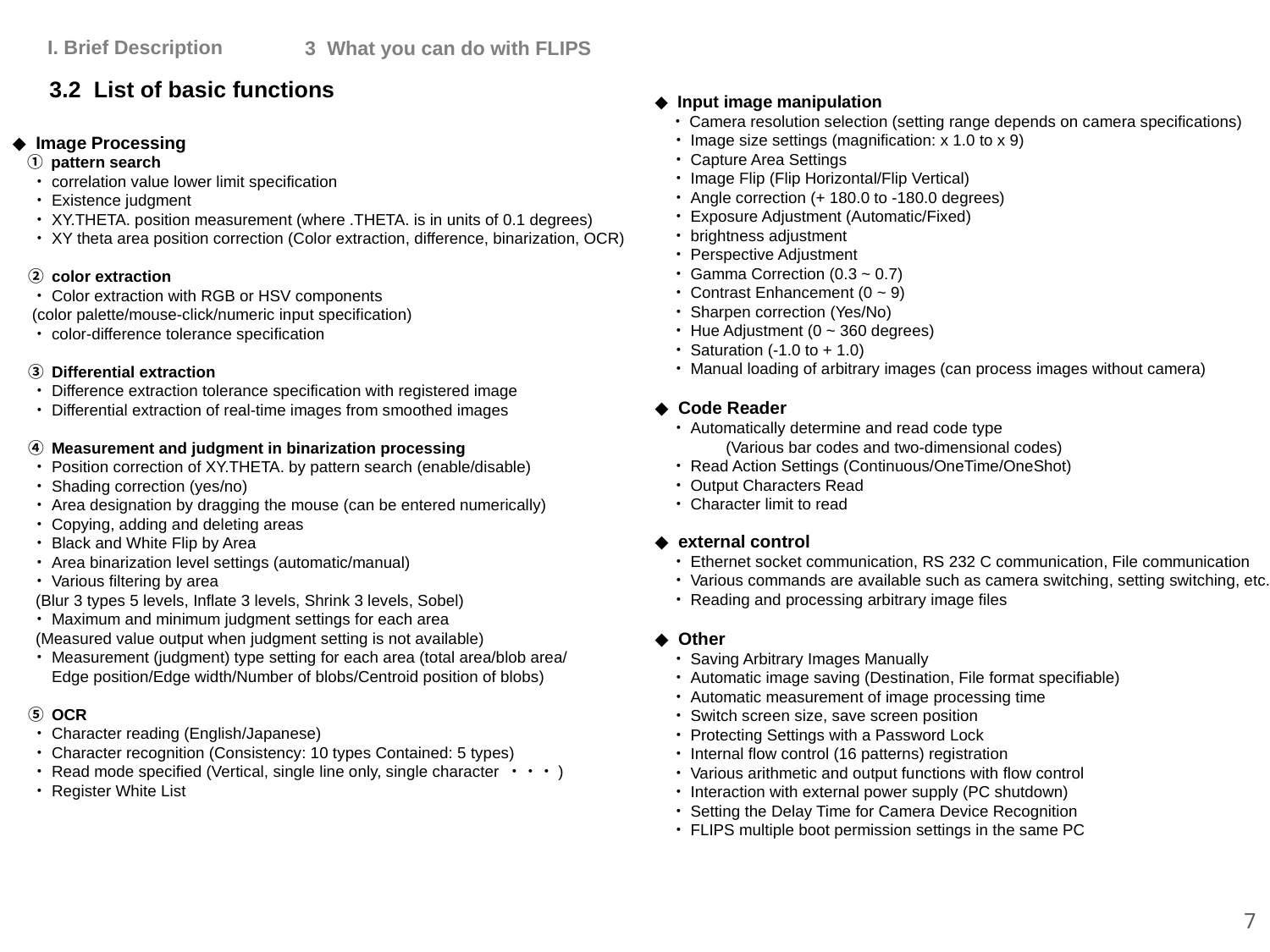

I. Brief Description
3  What you can do with FLIPS
3.2  List of basic functions
◆  Input image manipulation
　・Camera resolution selection (setting range depends on camera specifications)
　・Image size settings (magnification: x 1.0 to x 9)
　・Capture Area Settings
　・Image Flip (Flip Horizontal/Flip Vertical)
　・Angle correction (+ 180.0 to -180.0 degrees)
　・Exposure Adjustment (Automatic/Fixed)
　・brightness adjustment
　・Perspective Adjustment
　・Gamma Correction (0.3 ~ 0.7)
　・Contrast Enhancement (0 ~ 9)
　・Sharpen correction (Yes/No)
　・Hue Adjustment (0 ~ 360 degrees)
　・Saturation (-1.0 to + 1.0)
　・Manual loading of arbitrary images (can process images without camera)

◆  Code Reader
　・Automatically determine and read code type
　　　　 (Various bar codes and two-dimensional codes)
　・Read Action Settings (Continuous/OneTime/OneShot)
　・Output Characters Read
　・Character limit to read

◆  external control
　・Ethernet socket communication, RS 232 C communication, File communication
　・Various commands are available such as camera switching, setting switching, etc.
　・Reading and processing arbitrary image files

◆  Other
　・Saving Arbitrary Images Manually
　・Automatic image saving (Destination, File format specifiable)
　・Automatic measurement of image processing time
　・Switch screen size, save screen position
　・Protecting Settings with a Password Lock
　・Internal flow control (16 patterns) registration
　・Various arithmetic and output functions with flow control
　・Interaction with external power supply (PC shutdown)
　・Setting the Delay Time for Camera Device Recognition
　・FLIPS multiple boot permission settings in the same PC
◆  Image Processing
　① pattern search
　 ・correlation value lower limit specification
　 ・Existence judgment
　 ・XY.THETA. position measurement (where .THETA. is in units of 0.1 degrees)
　 ・XY theta area position correction (Color extraction, difference, binarization, OCR)

　② color extraction
　 ・Color extraction with RGB or HSV components
　(color palette/mouse-click/numeric input specification)
　 ・color-difference tolerance specification

　③ Differential extraction
　 ・Difference extraction tolerance specification with registered image
　 ・Differential extraction of real-time images from smoothed images

　④ Measurement and judgment in binarization processing
　 ・Position correction of XY.THETA. by pattern search (enable/disable)
　 ・Shading correction (yes/no)
　 ・Area designation by dragging the mouse (can be entered numerically)
　 ・Copying, adding and deleting areas
　 ・Black and White Flip by Area
　 ・Area binarization level settings (automatic/manual)
　 ・Various filtering by area
　 (Blur 3 types 5 levels, Inflate 3 levels, Shrink 3 levels, Sobel)
　 ・Maximum and minimum judgment settings for each area
　 (Measured value output when judgment setting is not available)
　 ・Measurement (judgment) type setting for each area (total area/blob area/
　　 Edge position/Edge width/Number of blobs/Centroid position of blobs)

　⑤ OCR
　 ・Character reading (English/Japanese)
　 ・Character recognition (Consistency: 10 types Contained: 5 types)
　 ・Read mode specified (Vertical, single line only, single character ・・・)
　 ・Register White List